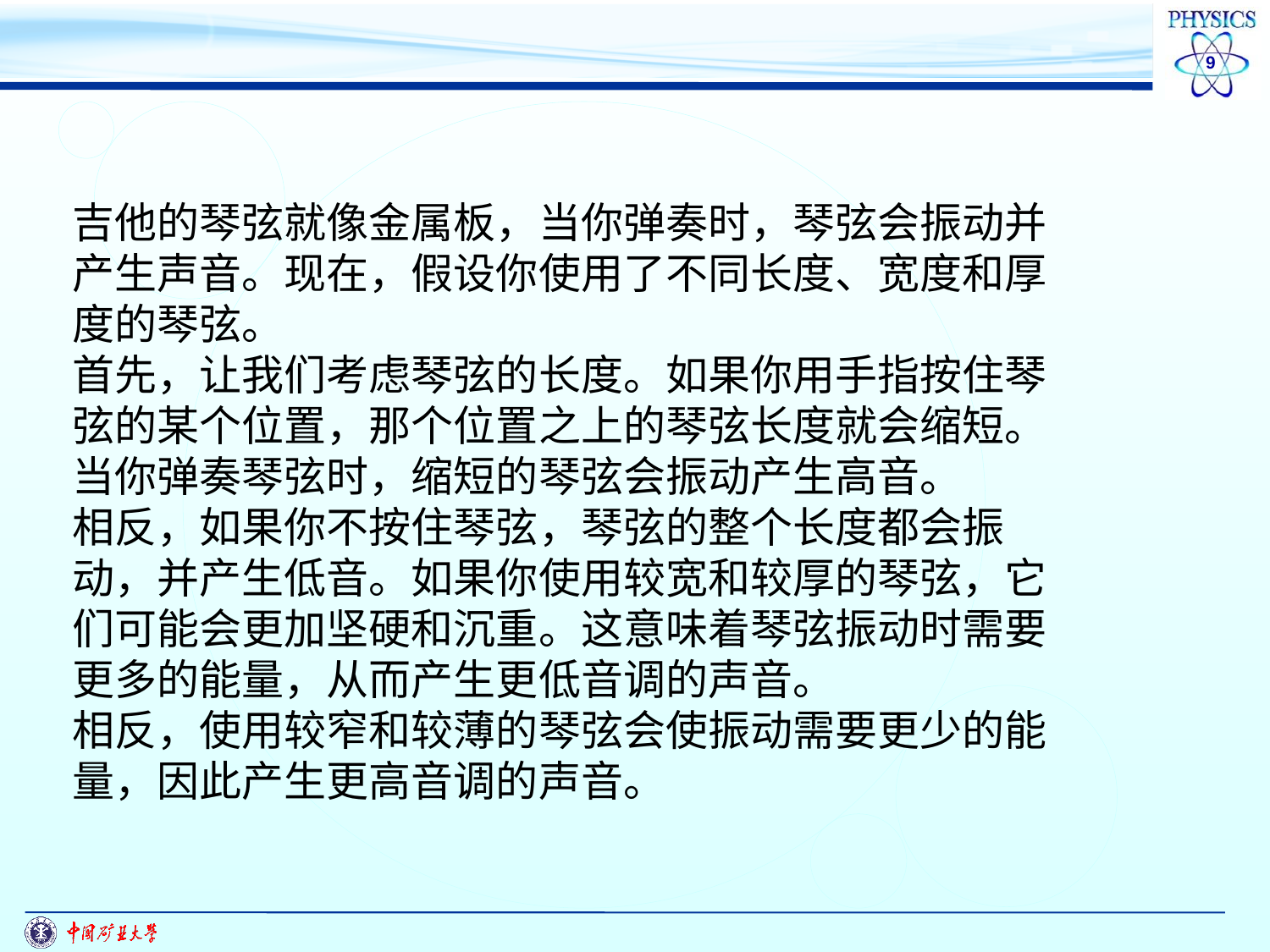

吉他的琴弦就像金属板，当你弹奏时，琴弦会振动并产生声音。现在，假设你使用了不同长度、宽度和厚度的琴弦。
首先，让我们考虑琴弦的长度。如果你用手指按住琴弦的某个位置，那个位置之上的琴弦长度就会缩短。当你弹奏琴弦时，缩短的琴弦会振动产生高音。
相反，如果你不按住琴弦，琴弦的整个长度都会振动，并产生低音。如果你使用较宽和较厚的琴弦，它们可能会更加坚硬和沉重。这意味着琴弦振动时需要更多的能量，从而产生更低音调的声音。
相反，使用较窄和较薄的琴弦会使振动需要更少的能量，因此产生更高音调的声音。